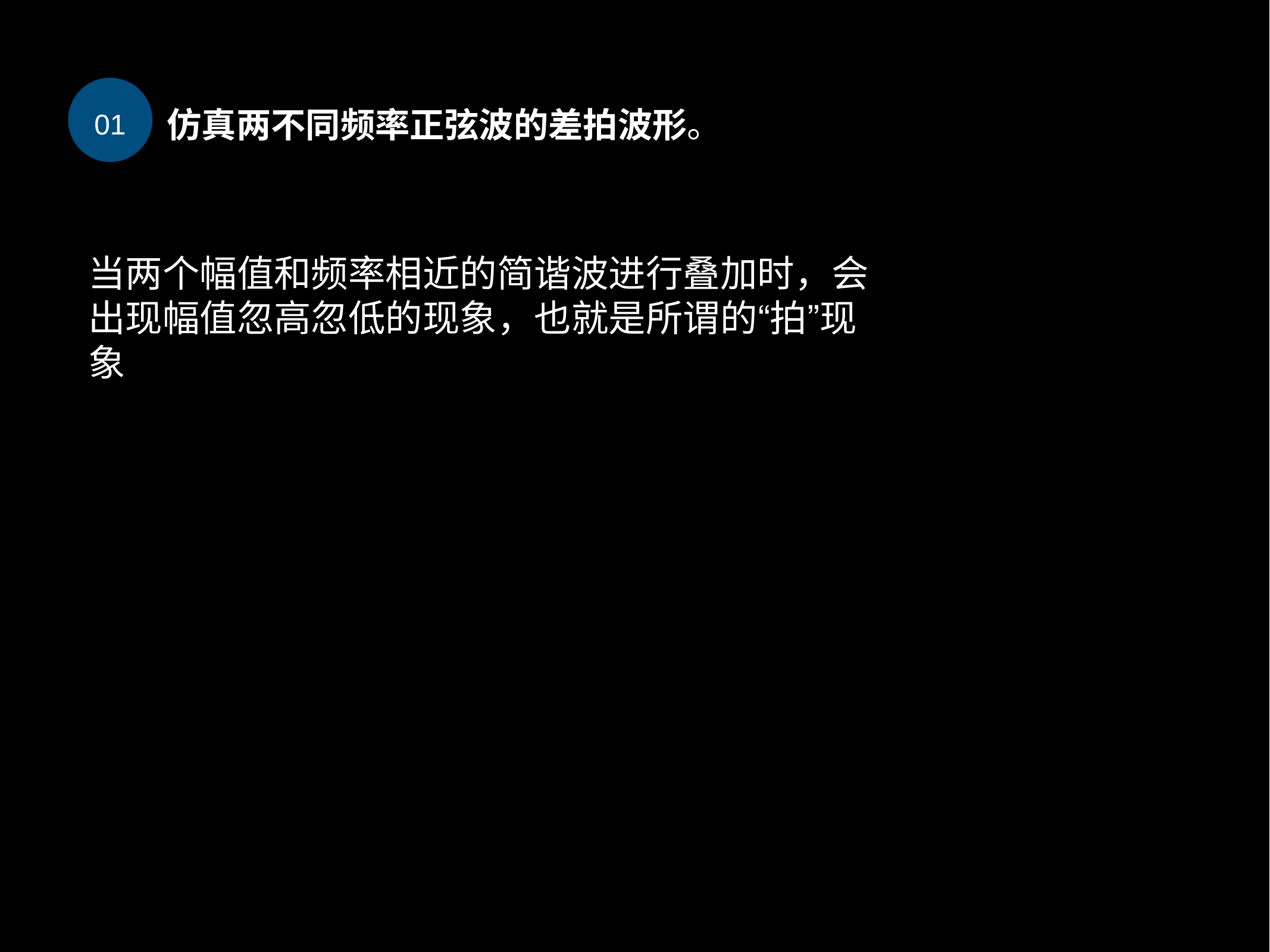

01
仿真两不同频率正弦波的差拍波形。
当两个幅值和频率相近的简谐波进行叠加时，会出现幅值忽高忽低的现象，也就是所谓的“拍”现象